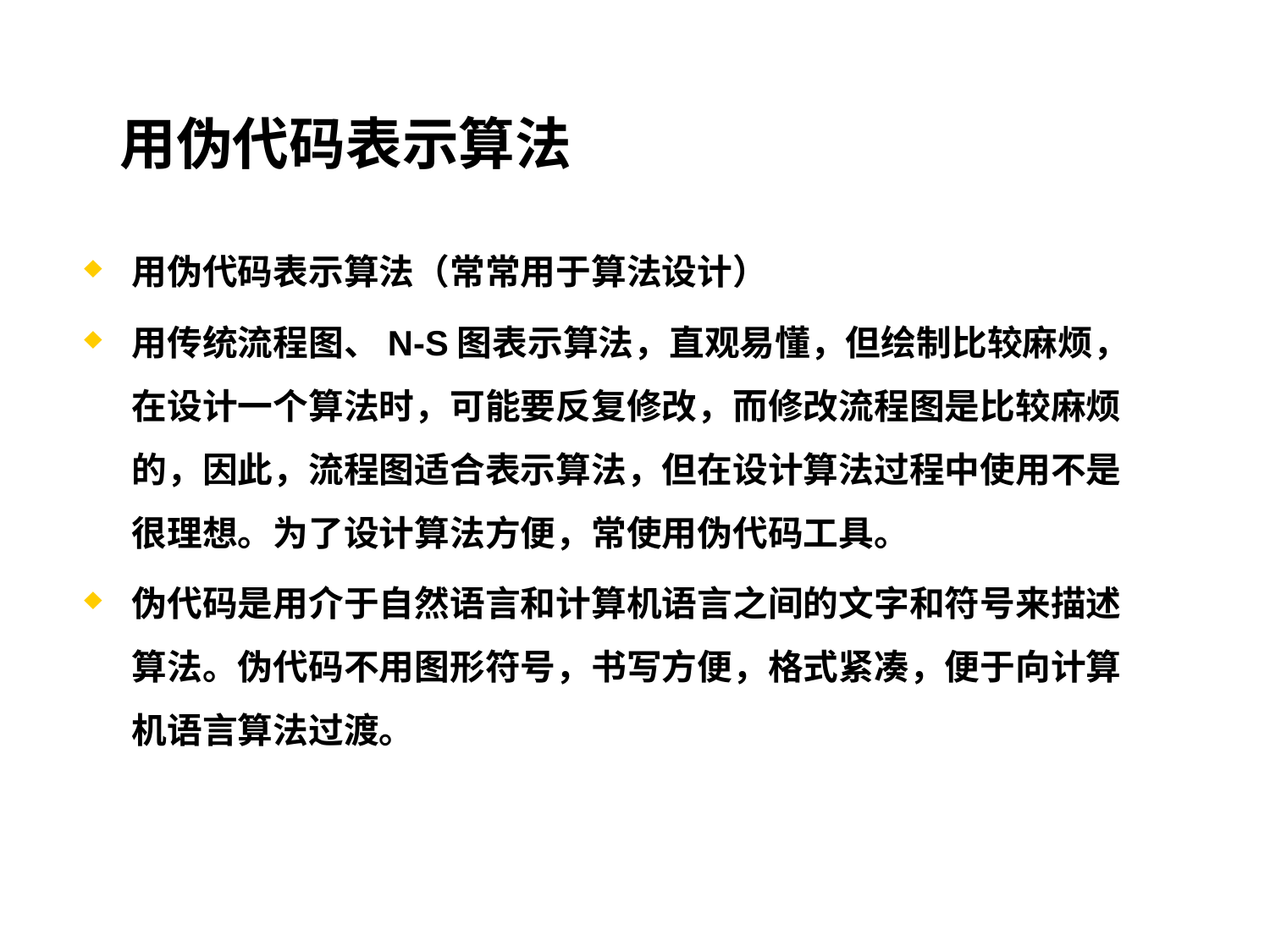

# 用伪代码表示算法
用伪代码表示算法（常常用于算法设计）
用传统流程图、N-S图表示算法，直观易懂，但绘制比较麻烦，在设计一个算法时，可能要反复修改，而修改流程图是比较麻烦的，因此，流程图适合表示算法，但在设计算法过程中使用不是很理想。为了设计算法方便，常使用伪代码工具。
伪代码是用介于自然语言和计算机语言之间的文字和符号来描述算法。伪代码不用图形符号，书写方便，格式紧凑，便于向计算机语言算法过渡。